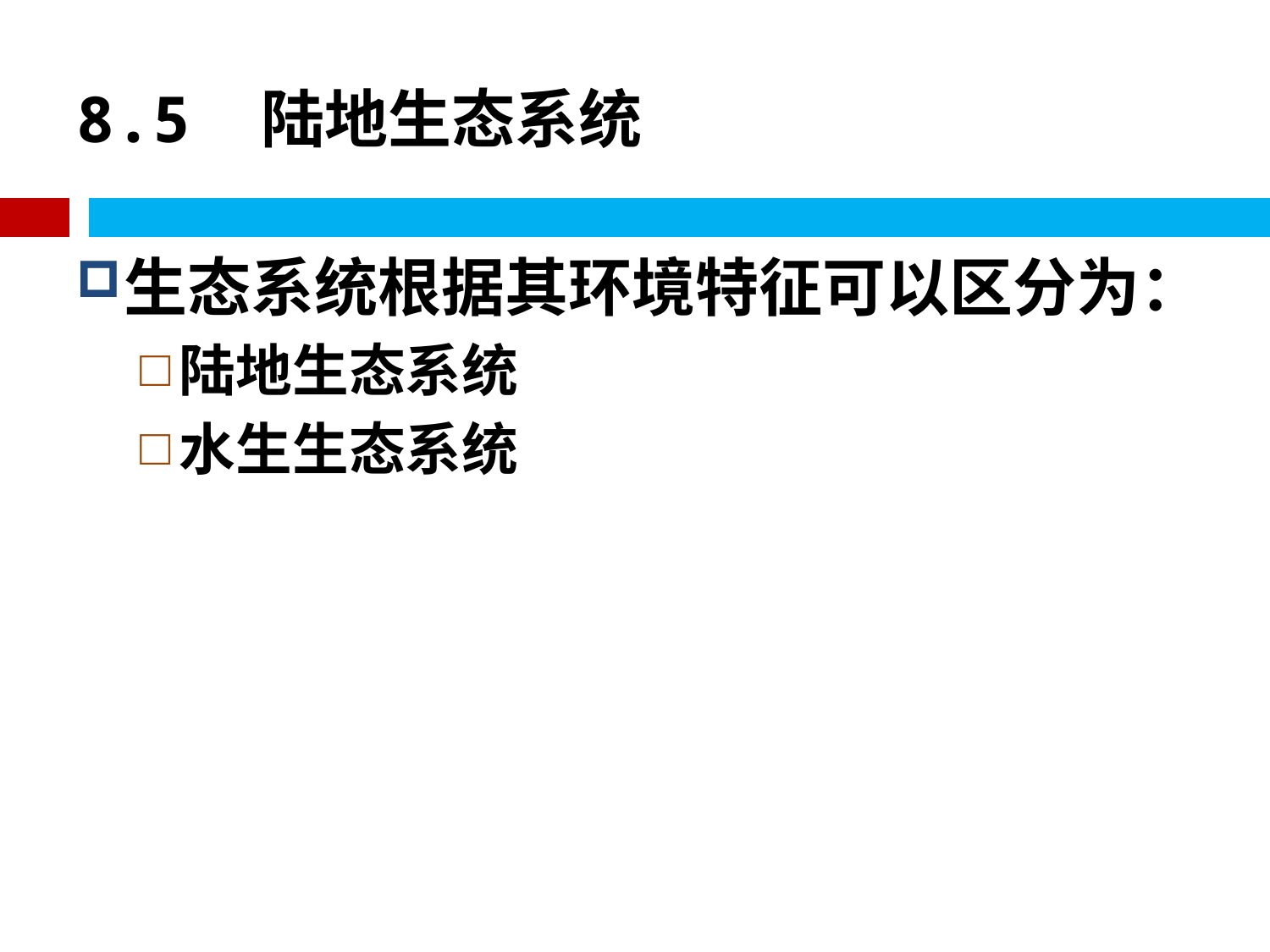

# 8.5  陆地生态系统
生态系统根据其环境特征可以区分为：
陆地生态系统
水生生态系统